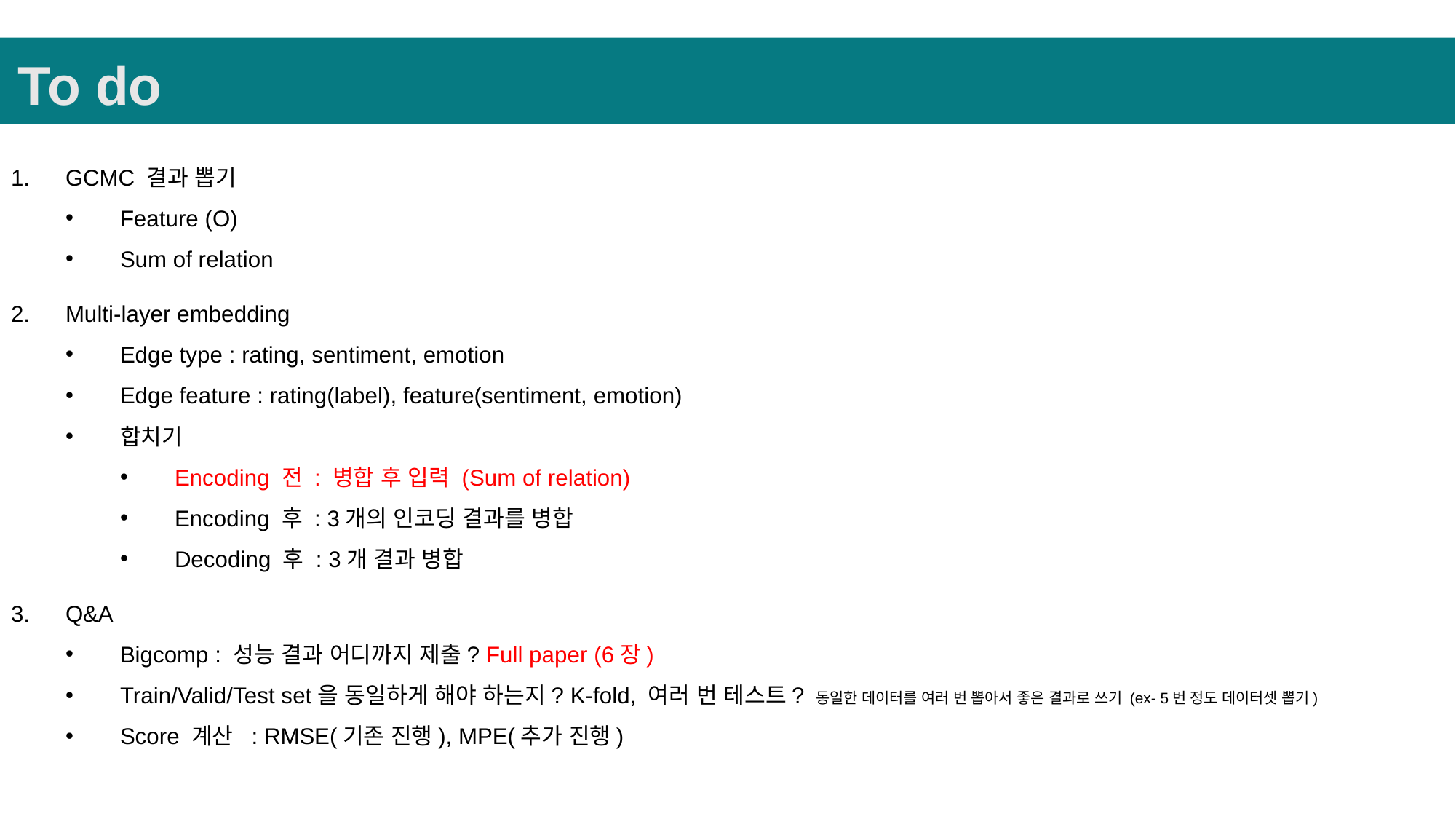

To do

GCMC 결과 뽑기
Feature (O)
Sum of relation
Multi-layer embedding
Edge type : rating, sentiment, emotion
Edge feature : rating(label), feature(sentiment, emotion)
합치기
Encoding 전 : 병합 후 입력 (Sum of relation)
Encoding 후 : 3개의 인코딩 결과를 병합
Decoding 후 : 3개 결과 병합
Q&A
Bigcomp : 성능 결과 어디까지 제출? Full paper (6장)
Train/Valid/Test set을 동일하게 해야 하는지? K-fold, 여러 번 테스트? 동일한 데이터를 여러 번 뽑아서 좋은 결과로 쓰기 (ex- 5번 정도 데이터셋 뽑기)
Score 계산  : RMSE(기존 진행), MPE(추가 진행)